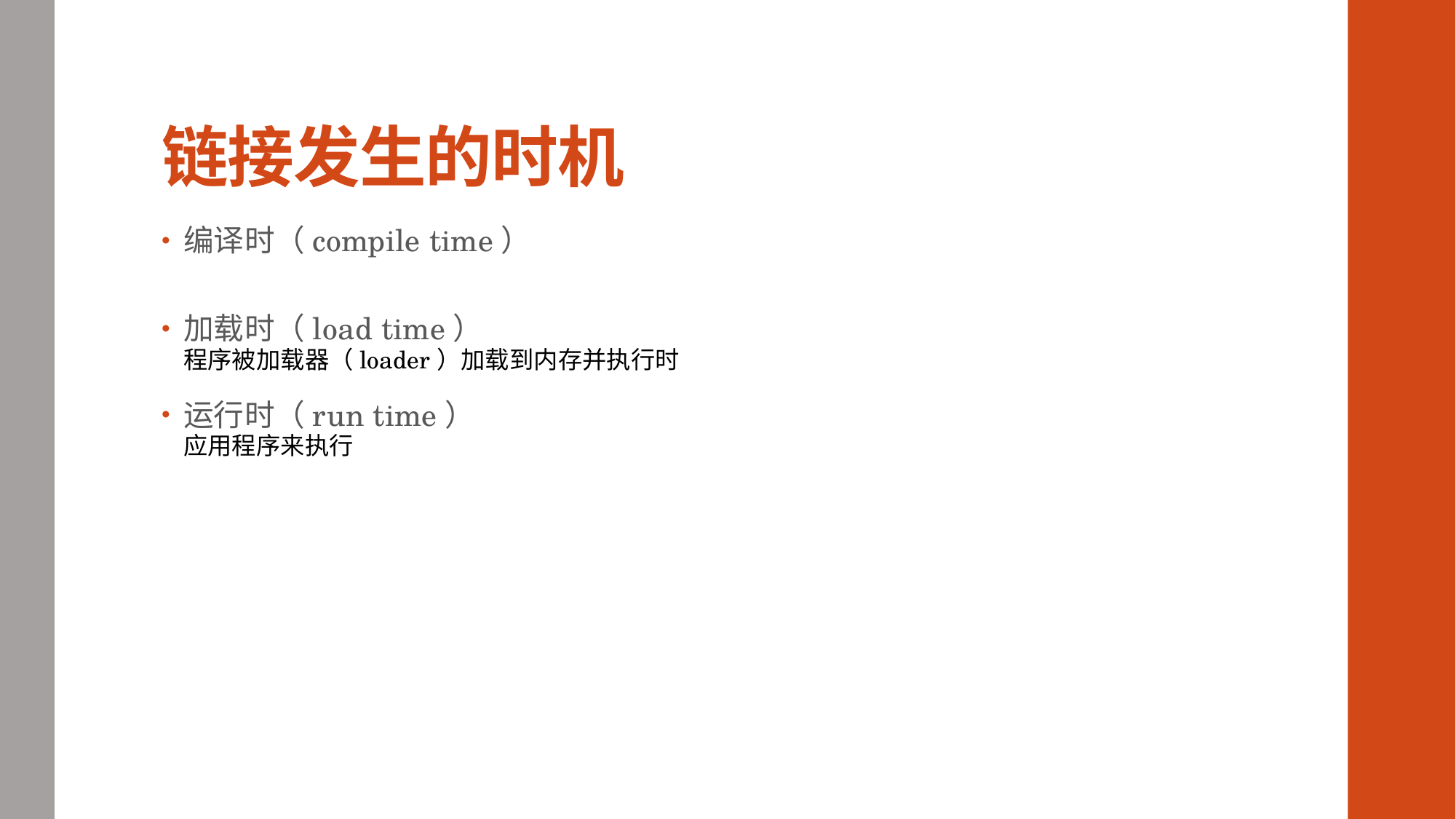

# 链接发生的时机
编译时（compile time）
加载时（load time）
程序被加载器（loader）加载到内存并执行时
运行时（run time）
应用程序来执行